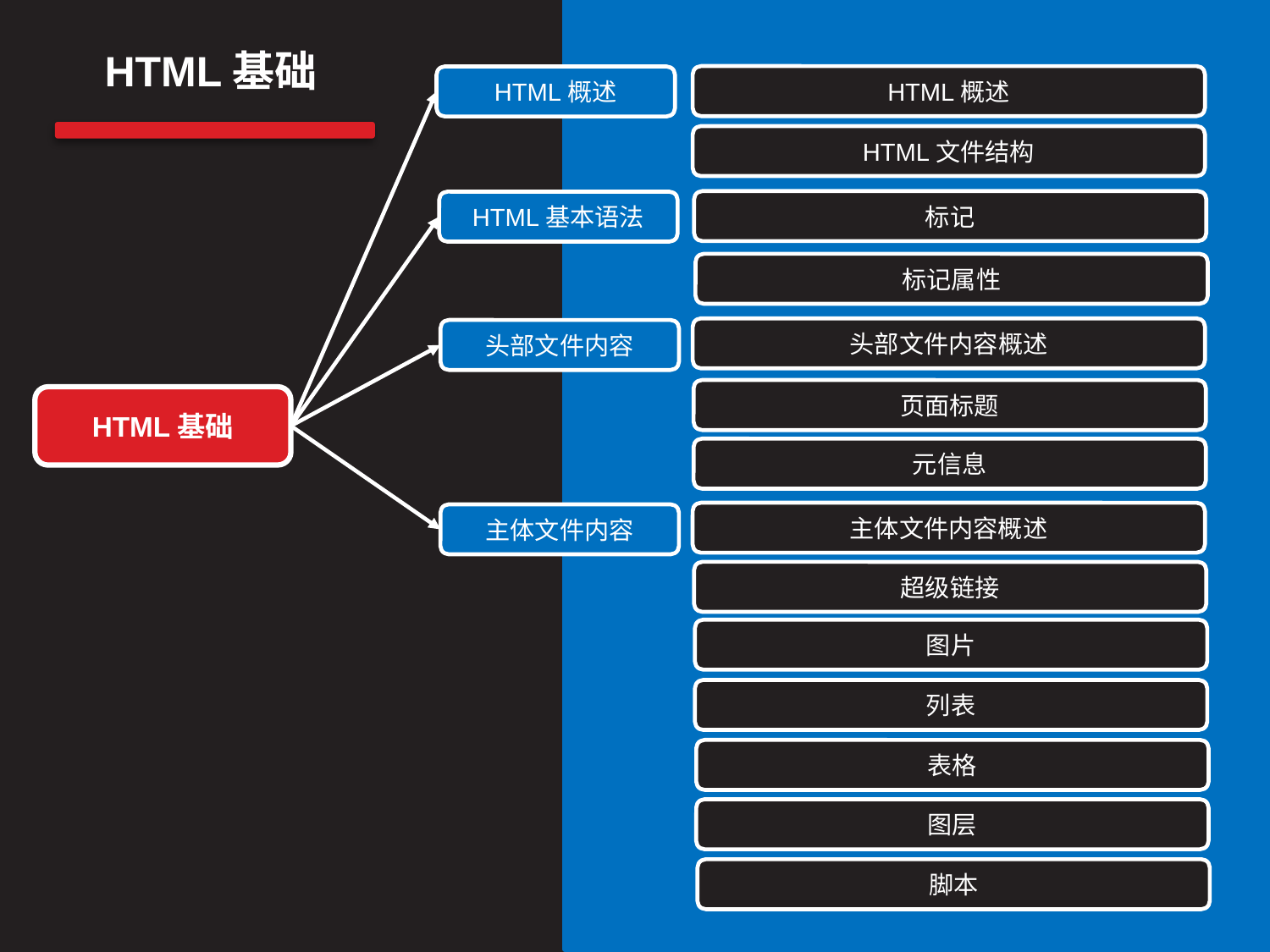

HTML基础

HTML概述
HTML概述
HTML文件结构
标记
HTML基本语法
标记属性
头部文件内容概述
头部文件内容
页面标题
HTML基础
元信息
主体文件内容概述
主体文件内容
超级链接
图片
列表
表格
图层
脚本